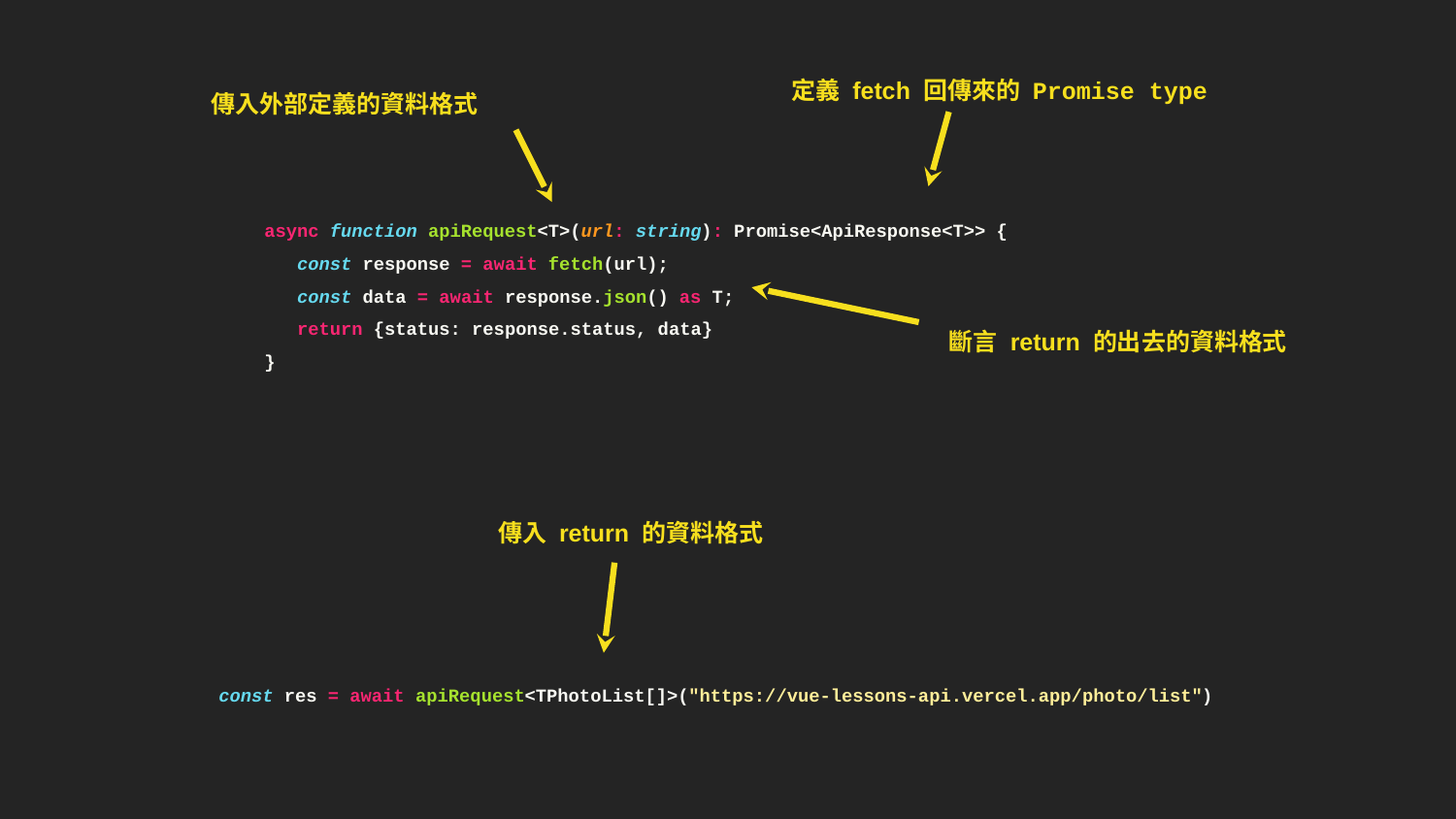

定義 fetch 回傳來的 Promise type
傳入外部定義的資料格式
async function apiRequest<T>(url: string): Promise<ApiResponse<T>> {
   const response = await fetch(url);
   const data = await response.json() as T;
   return {status: response.status, data}
}
斷言 return 的出去的資料格式
傳入 return 的資料格式
const res = await apiRequest<TPhotoList[]>("https://vue-lessons-api.vercel.app/photo/list")